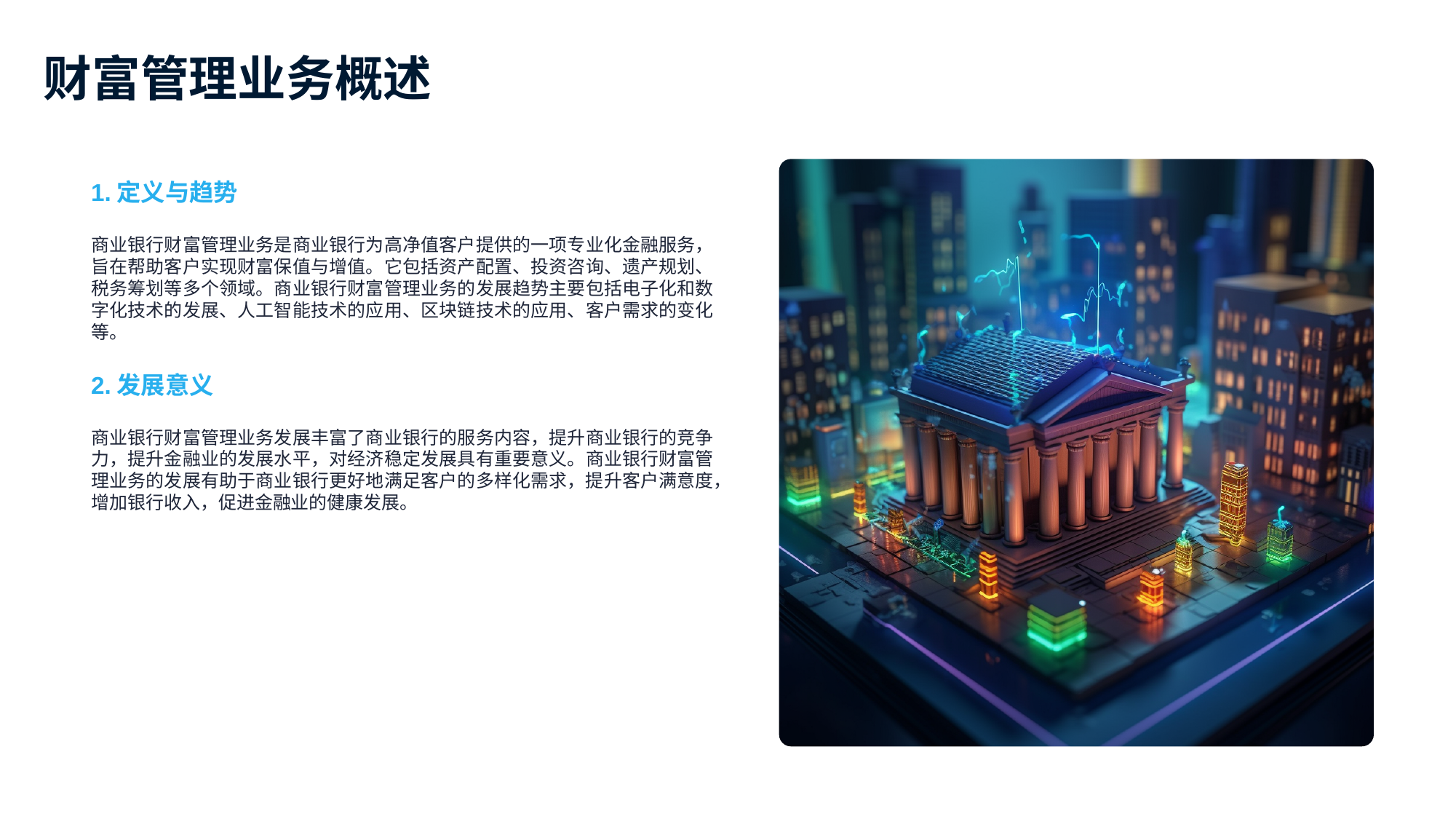

财富管理业务概述
1.定义与趋势
商业银行财富管理业务是商业银行为高净值客户提供的一项专业化金融服务，旨在帮助客户实现财富保值与增值。它包括资产配置、投资咨询、遗产规划、税务筹划等多个领域。商业银行财富管理业务的发展趋势主要包括电子化和数字化技术的发展、人工智能技术的应用、区块链技术的应用、客户需求的变化等。
2.发展意义
商业银行财富管理业务发展丰富了商业银行的服务内容，提升商业银行的竞争力，提升金融业的发展水平，对经济稳定发展具有重要意义。商业银行财富管理业务的发展有助于商业银行更好地满足客户的多样化需求，提升客户满意度，增加银行收入，促进金融业的健康发展。